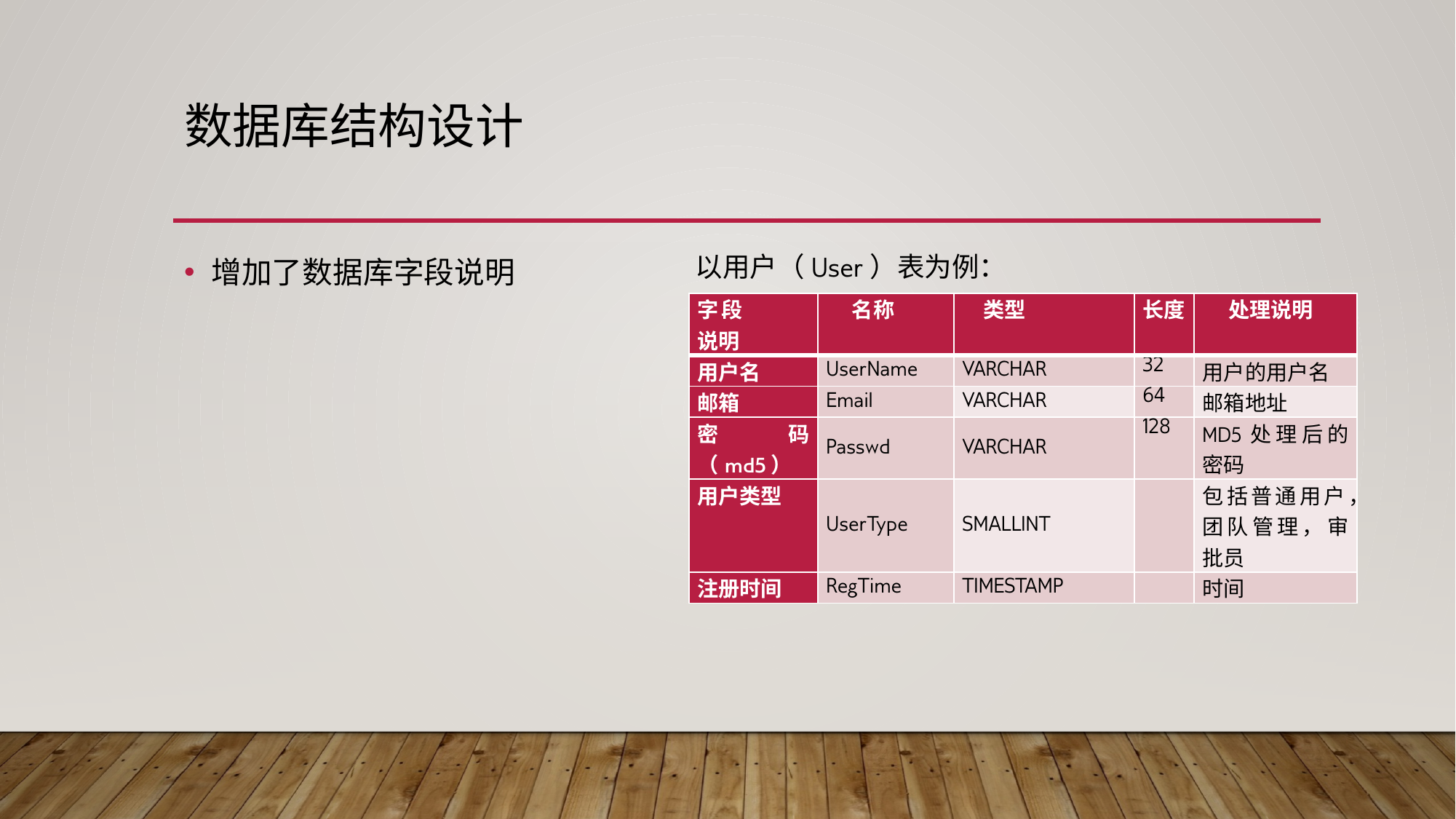

# 数据库结构设计
增加了数据库字段说明
以用户（User）表为例：
| 字段 说明 | 名称 | 类型 | 长度 | 处理说明 |
| --- | --- | --- | --- | --- |
| 用户名 | UserName | VARCHAR | 32 | 用户的用户名 |
| 邮箱 | Email | VARCHAR | 64 | 邮箱地址 |
| 密码（md5） | Passwd | VARCHAR | 128 | MD5处理后的密码 |
| 用户类型 | UserType | SMALLINT |  | 包括普通用户，团队管理，审批员 |
| 注册时间 | RegTime | TIMESTAMP |  | 时间 |